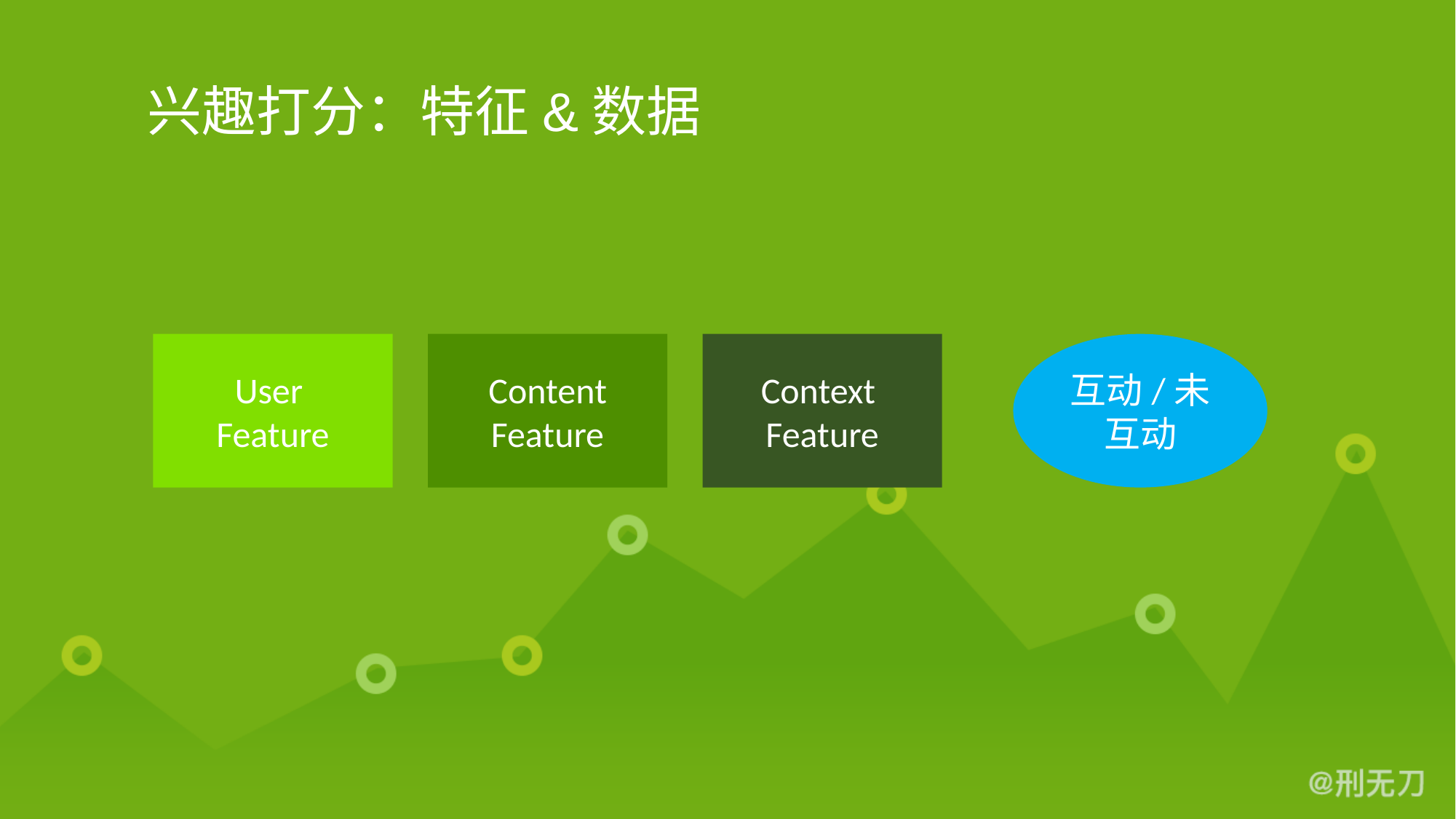

# 兴趣打分：特征&数据
User
Feature
Content Feature
Context
Feature
互动/未互动